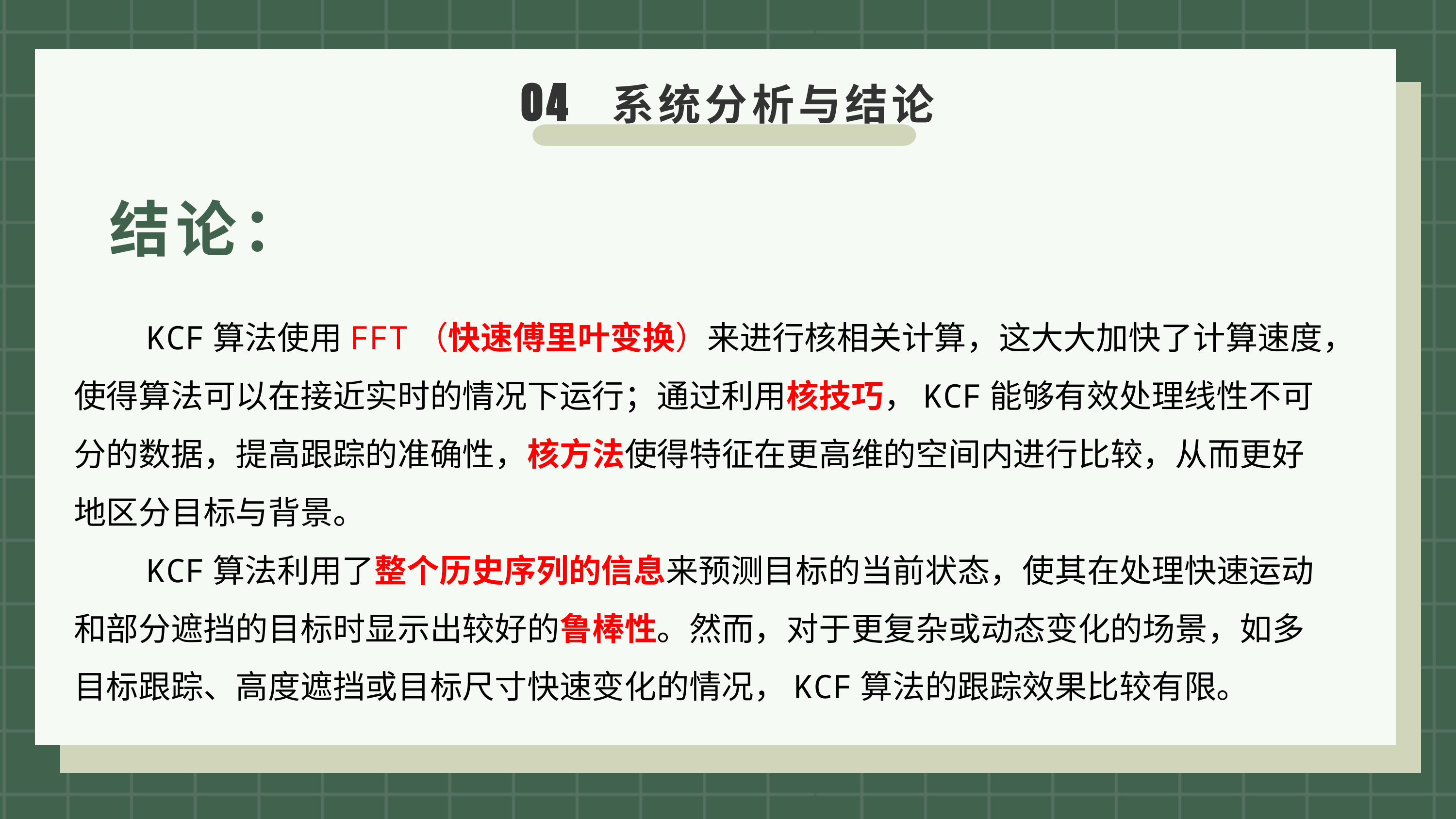

04 系统分析与结论

结论：
	KCF算法使用FFT（快速傅里叶变换）来进行核相关计算，这大大加快了计算速度，使得算法可以在接近实时的情况下运行；通过利用核技巧，KCF能够有效处理线性不可分的数据，提高跟踪的准确性，核方法使得特征在更高维的空间内进行比较，从而更好地区分目标与背景。
	KCF算法利用了整个历史序列的信息来预测目标的当前状态，使其在处理快速运动和部分遮挡的目标时显示出较好的鲁棒性。然而，对于更复杂或动态变化的场景，如多目标跟踪、高度遮挡或目标尺寸快速变化的情况，KCF算法的跟踪效果比较有限。